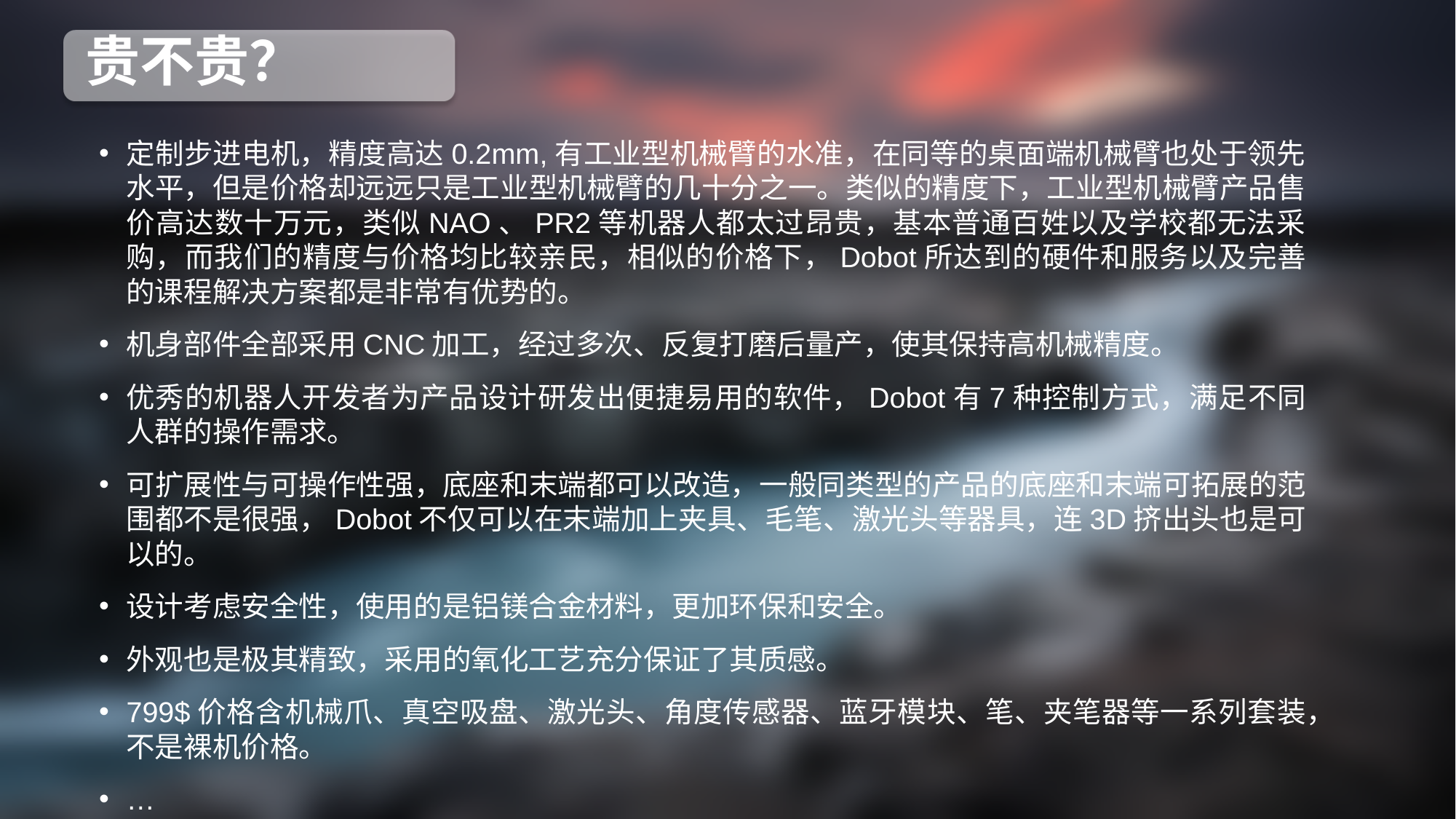

# 贵不贵？
定制步进电机，精度高达0.2mm,有工业型机械臂的水准，在同等的桌面端机械臂也处于领先水平，但是价格却远远只是工业型机械臂的几十分之一。类似的精度下，工业型机械臂产品售价高达数十万元，类似NAO、PR2等机器人都太过昂贵，基本普通百姓以及学校都无法采购，而我们的精度与价格均比较亲民，相似的价格下，Dobot所达到的硬件和服务以及完善的课程解决方案都是非常有优势的。
机身部件全部采用CNC加工，经过多次、反复打磨后量产，使其保持高机械精度。
优秀的机器人开发者为产品设计研发出便捷易用的软件，Dobot有7种控制方式，满足不同人群的操作需求。
可扩展性与可操作性强，底座和末端都可以改造，一般同类型的产品的底座和末端可拓展的范围都不是很强，Dobot不仅可以在末端加上夹具、毛笔、激光头等器具，连3D挤出头也是可以的。
设计考虑安全性，使用的是铝镁合金材料，更加环保和安全。
外观也是极其精致，采用的氧化工艺充分保证了其质感。
799$价格含机械爪、真空吸盘、激光头、角度传感器、蓝牙模块、笔、夹笔器等一系列套装，不是裸机价格。
…